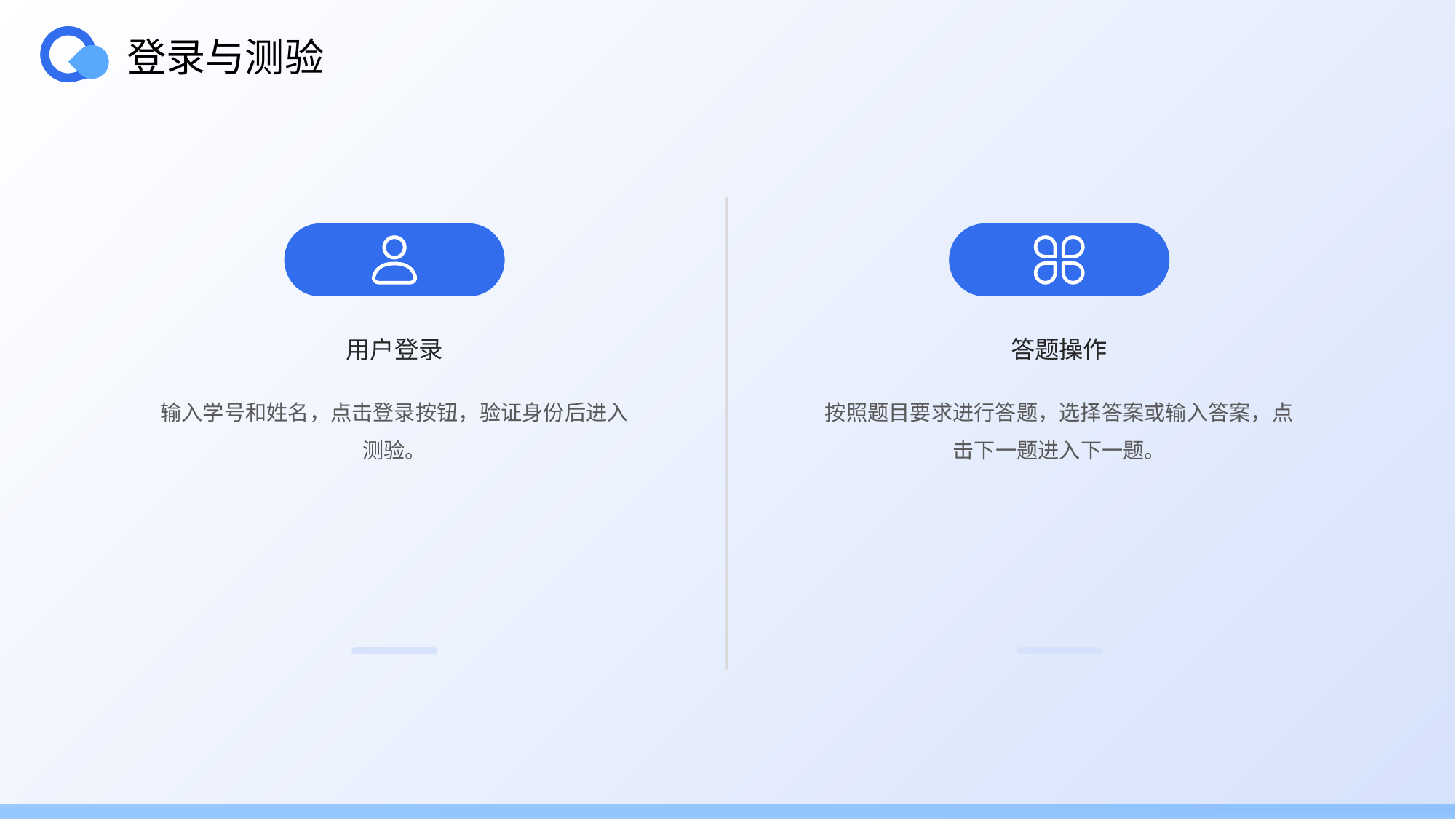

登录与测验

用户登录
答题操作
输入学号和姓名，点击登录按钮，验证身份后进入测验。
按照题目要求进行答题，选择答案或输入答案，点击下一题进入下一题。